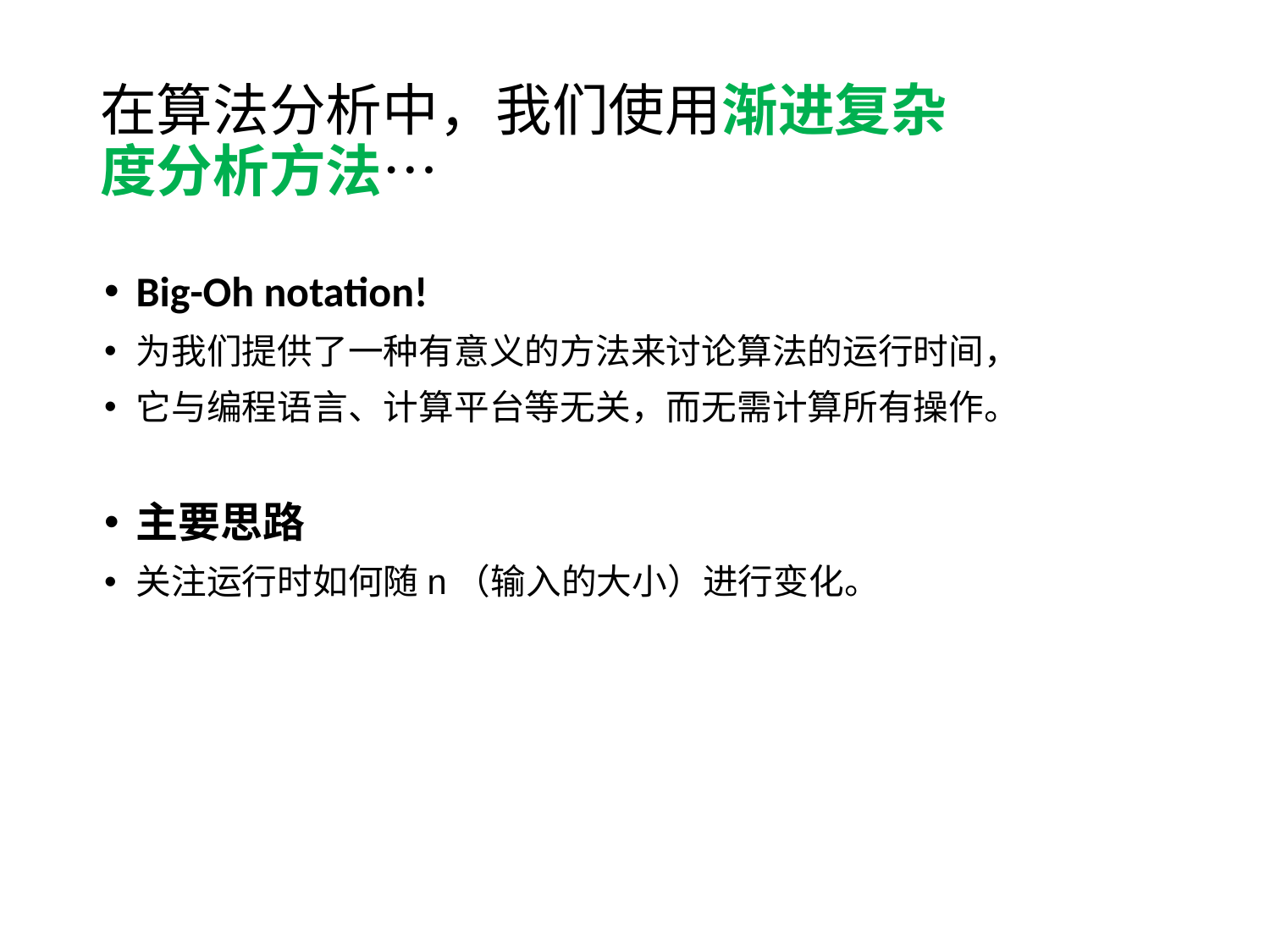

# 在算法分析中，我们使用渐进复杂度分析方法…

Big-Oh notation!
为我们提供了一种有意义的方法来讨论算法的运行时间，
它与编程语言、计算平台等无关，而无需计算所有操作。

主要思路
关注运行时如何随n（输入的大小）进行变化。